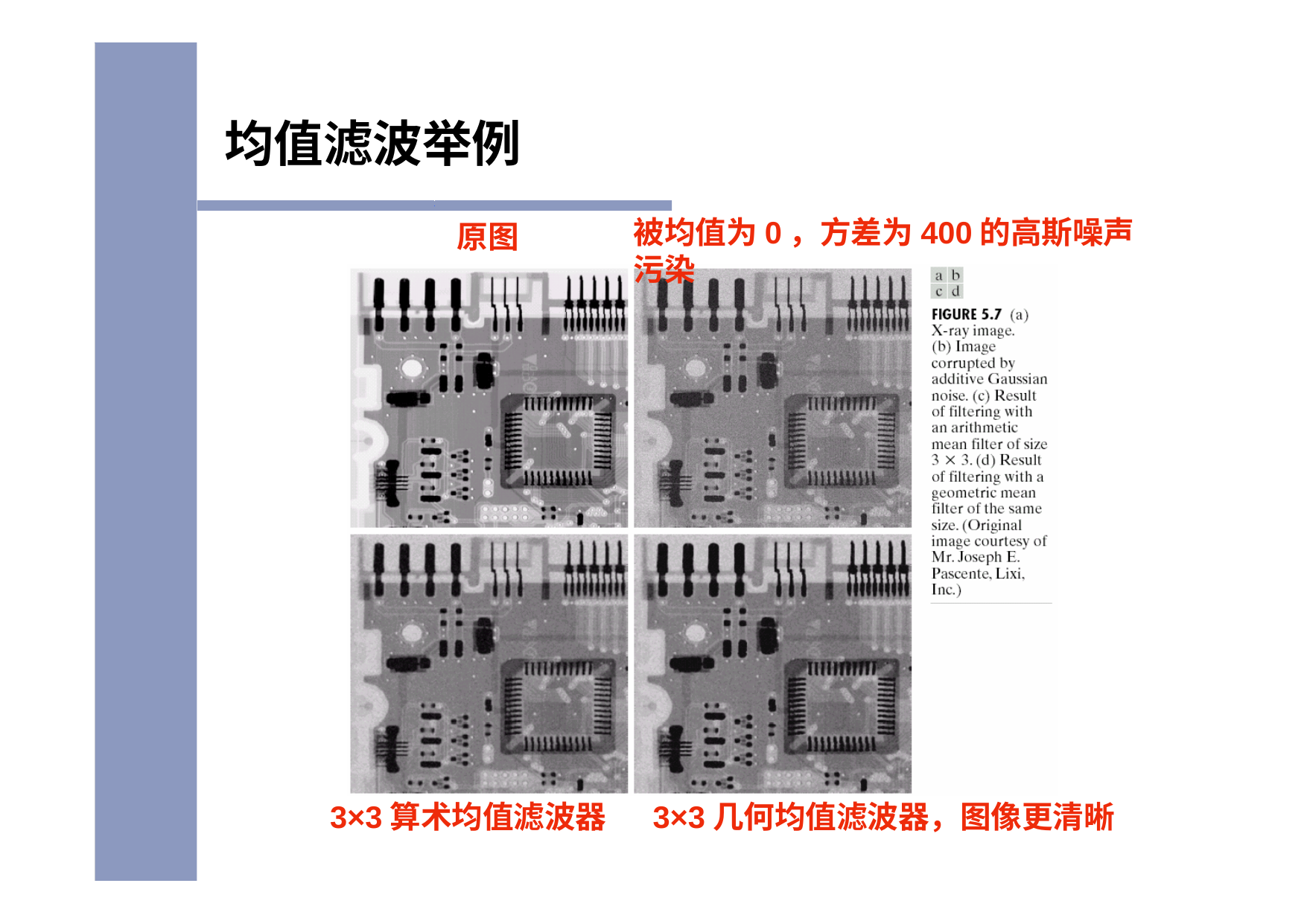

# 均值滤波举例

被均值为0，方差为400的高斯噪声污染
原图

3×3算术均值滤波器
3×3几何均值滤波器，图像更清晰